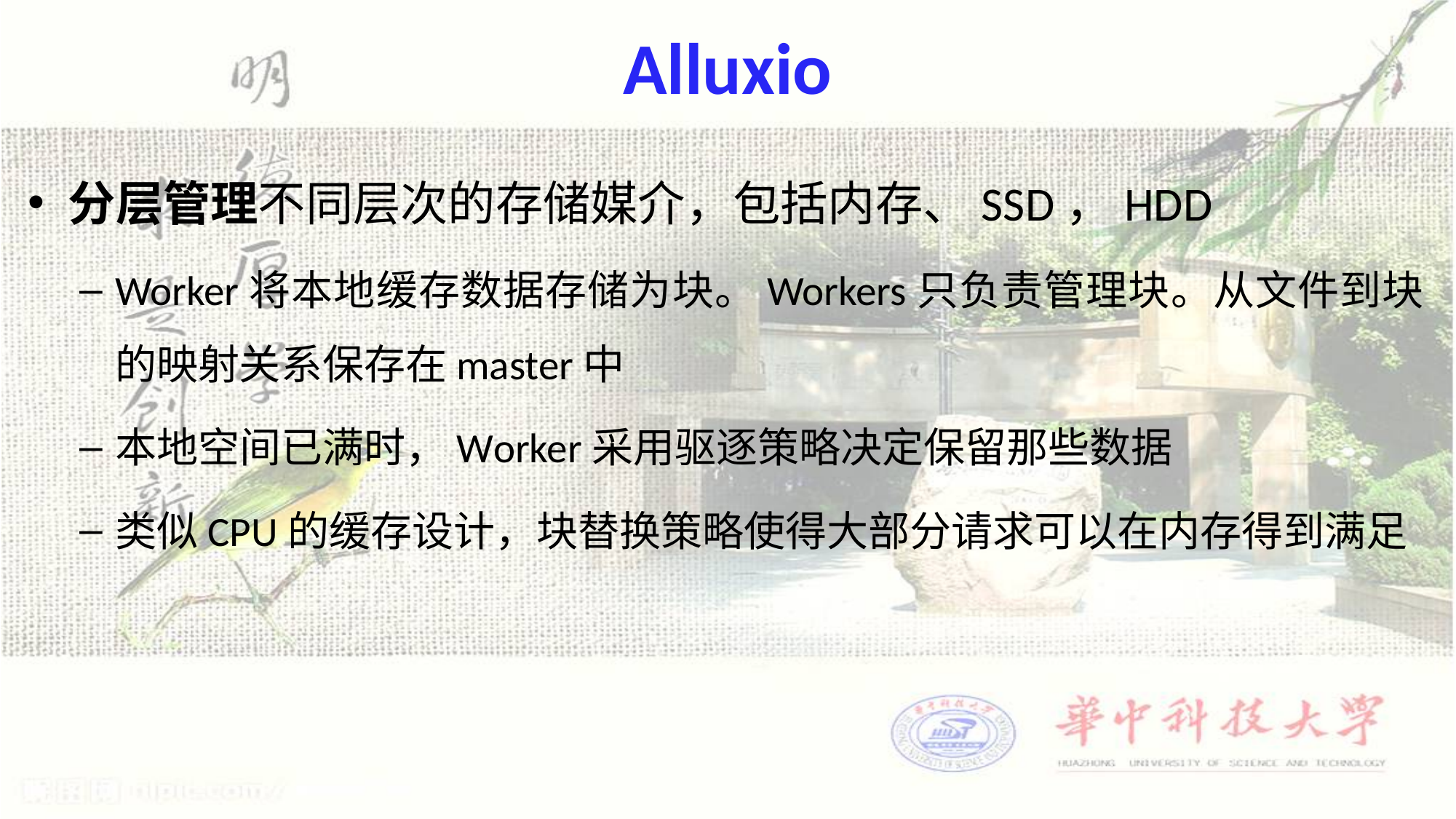

# Alluxio
分层管理不同层次的存储媒介，包括内存、SSD，HDD
Worker将本地缓存数据存储为块。Workers只负责管理块。从文件到块的映射关系保存在master中
本地空间已满时，Worker采用驱逐策略决定保留那些数据
类似CPU的缓存设计，块替换策略使得大部分请求可以在内存得到满足